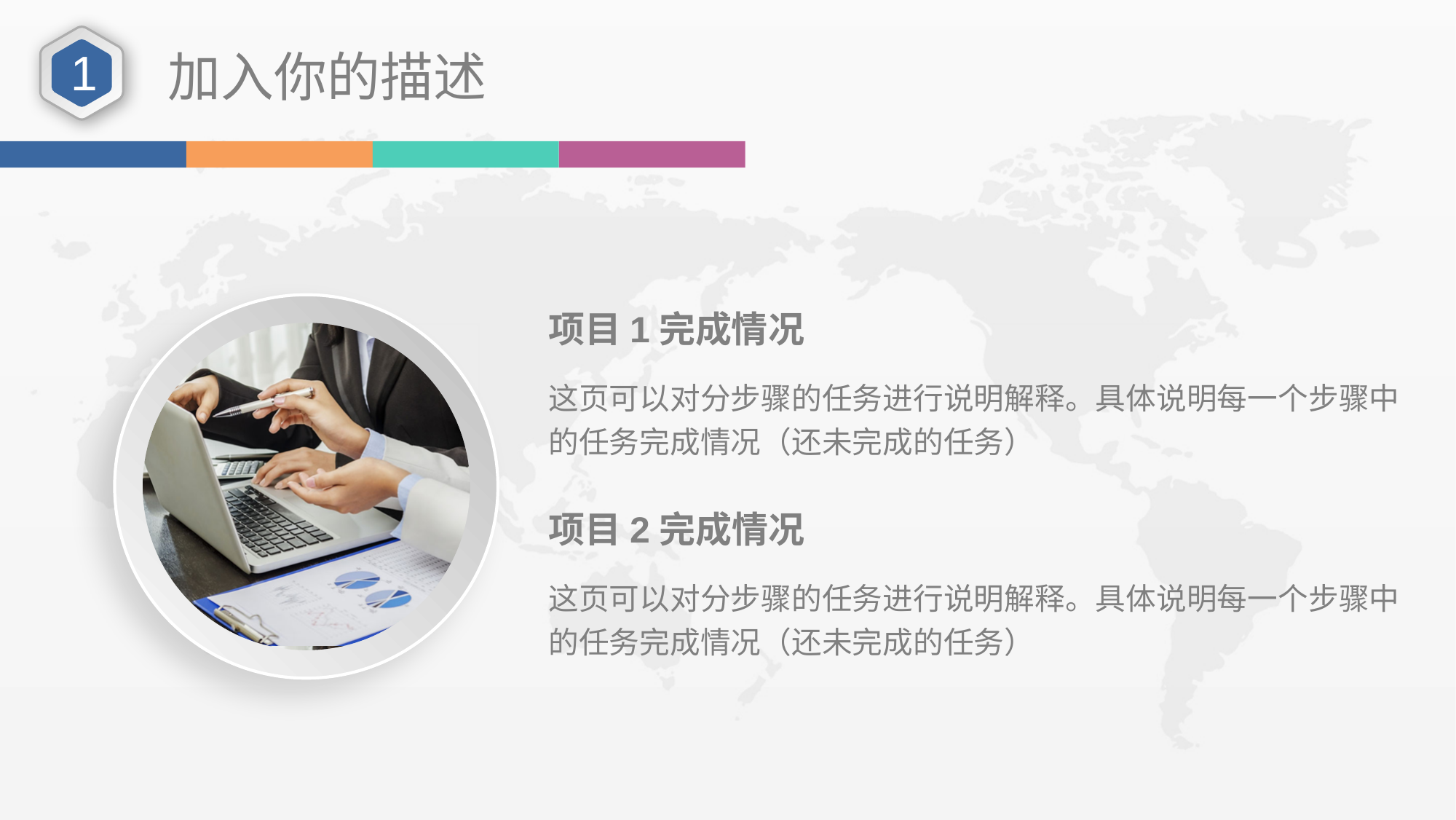

1

加入你的描述

项目1完成情况

这页可以对分步骤的任务进行说明解释。具体说明每一个步骤中的任务完成情况（还未完成的任务）
项目2完成情况
这页可以对分步骤的任务进行说明解释。具体说明每一个步骤中的任务完成情况（还未完成的任务）